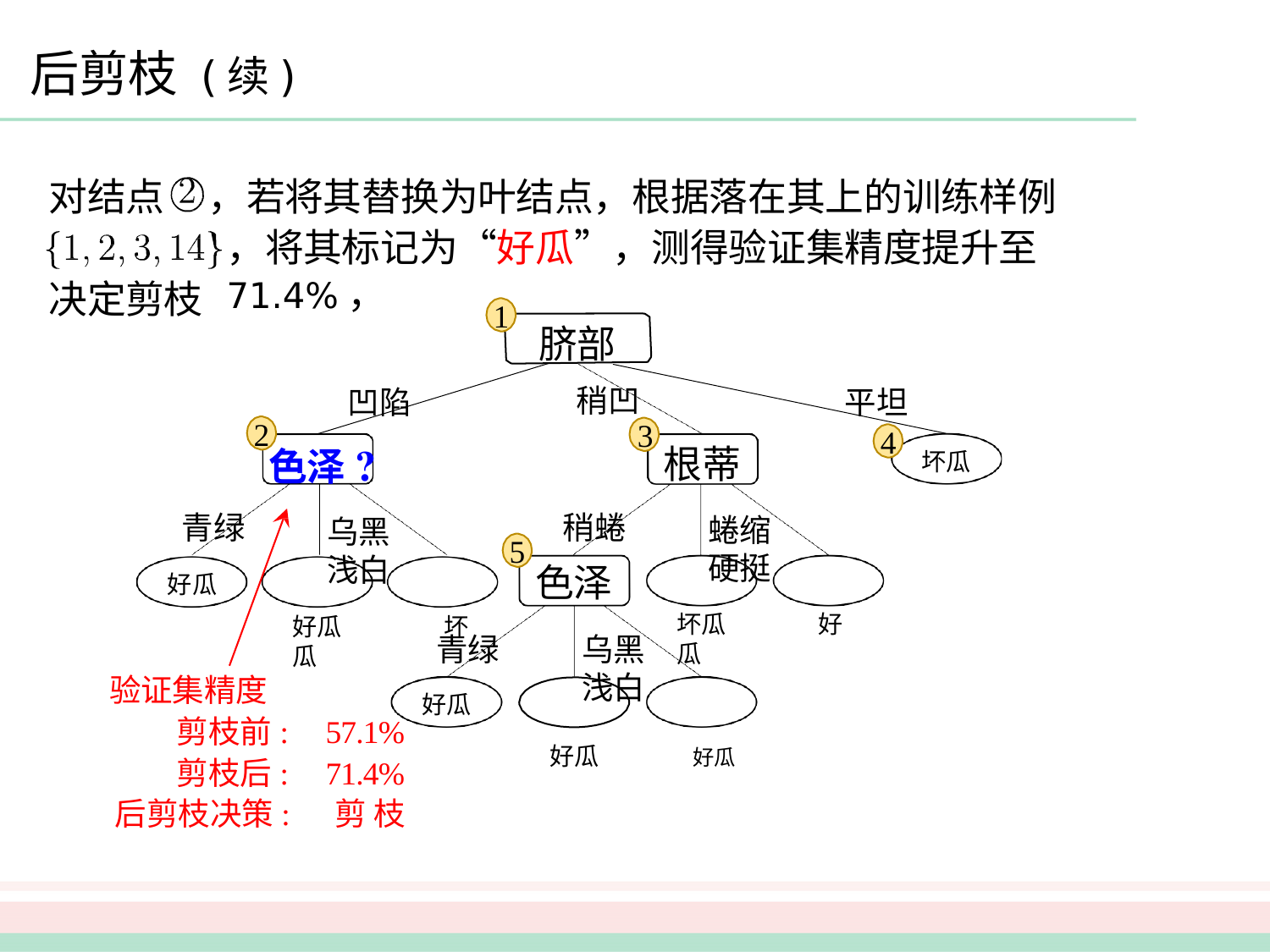

# 后剪枝 (续)
对结点	，若将其替换为叶结点，根据落在其上的训练样例
，将其标记为“好瓜”，测得验证集精度提升至 71.4%，

决定剪枝
1

脐部

凹陷
稍凹
3
平坦
4
2

色泽?
乌黑	浅白
好瓜	坏瓜
根蒂
蜷缩	硬挺
坏瓜	好瓜
坏瓜
稍蜷
色泽
乌黑	浅白
好瓜	好瓜
青绿
好瓜

5

青绿
好瓜
验证集精度
剪枝前:  57.1%
剪枝后:  71.4%
后剪枝决策:  剪枝